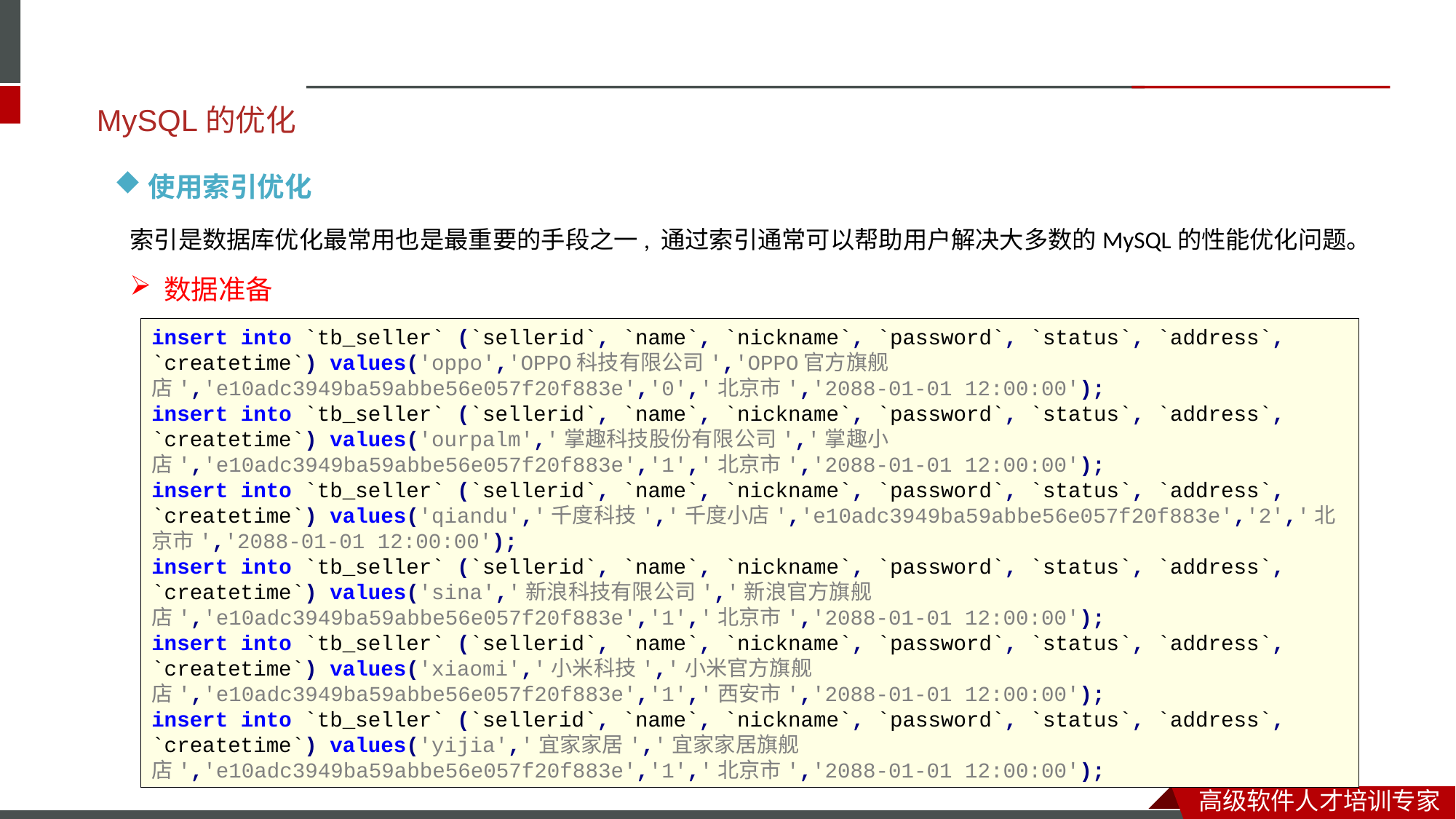

MySQL的优化
使用索引优化
索引是数据库优化最常用也是最重要的手段之一, 通过索引通常可以帮助用户解决大多数的MySQL的性能优化问题。
数据准备
insert into `tb_seller` (`sellerid`, `name`, `nickname`, `password`, `status`, `address`, `createtime`) values('oppo','OPPO科技有限公司','OPPO官方旗舰店','e10adc3949ba59abbe56e057f20f883e','0','北京市','2088-01-01 12:00:00');
insert into `tb_seller` (`sellerid`, `name`, `nickname`, `password`, `status`, `address`, `createtime`) values('ourpalm','掌趣科技股份有限公司','掌趣小店','e10adc3949ba59abbe56e057f20f883e','1','北京市','2088-01-01 12:00:00');
insert into `tb_seller` (`sellerid`, `name`, `nickname`, `password`, `status`, `address`, `createtime`) values('qiandu','千度科技','千度小店','e10adc3949ba59abbe56e057f20f883e','2','北京市','2088-01-01 12:00:00');
insert into `tb_seller` (`sellerid`, `name`, `nickname`, `password`, `status`, `address`, `createtime`) values('sina','新浪科技有限公司','新浪官方旗舰店','e10adc3949ba59abbe56e057f20f883e','1','北京市','2088-01-01 12:00:00');
insert into `tb_seller` (`sellerid`, `name`, `nickname`, `password`, `status`, `address`, `createtime`) values('xiaomi','小米科技','小米官方旗舰店','e10adc3949ba59abbe56e057f20f883e','1','西安市','2088-01-01 12:00:00');
insert into `tb_seller` (`sellerid`, `name`, `nickname`, `password`, `status`, `address`, `createtime`) values('yijia','宜家家居','宜家家居旗舰店','e10adc3949ba59abbe56e057f20f883e','1','北京市','2088-01-01 12:00:00');